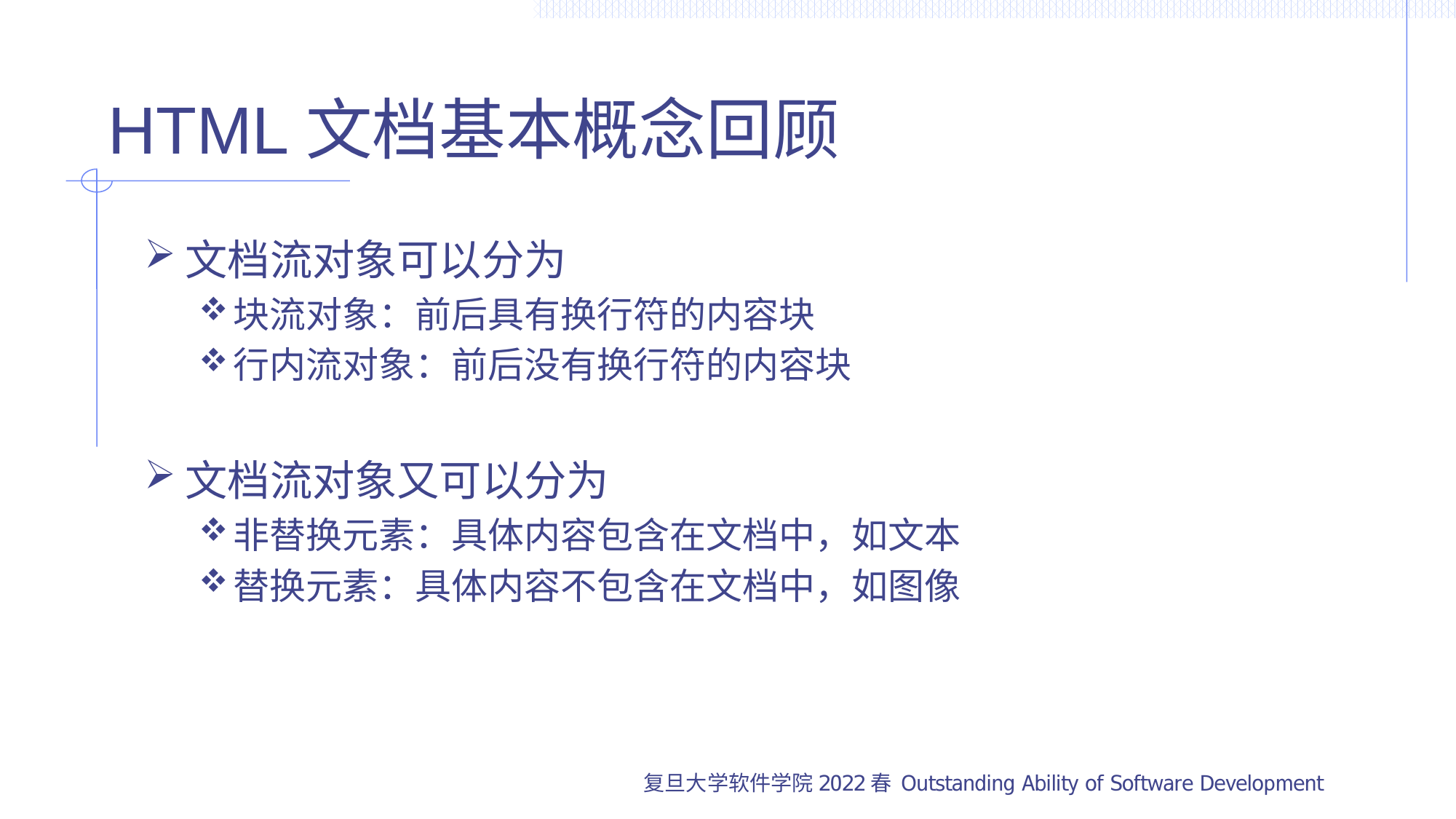

# HTML文档基本概念回顾
文档流对象可以分为
块流对象：前后具有换行符的内容块
行内流对象：前后没有换行符的内容块

文档流对象又可以分为
非替换元素：具体内容包含在文档中，如文本
替换元素：具体内容不包含在文档中，如图像